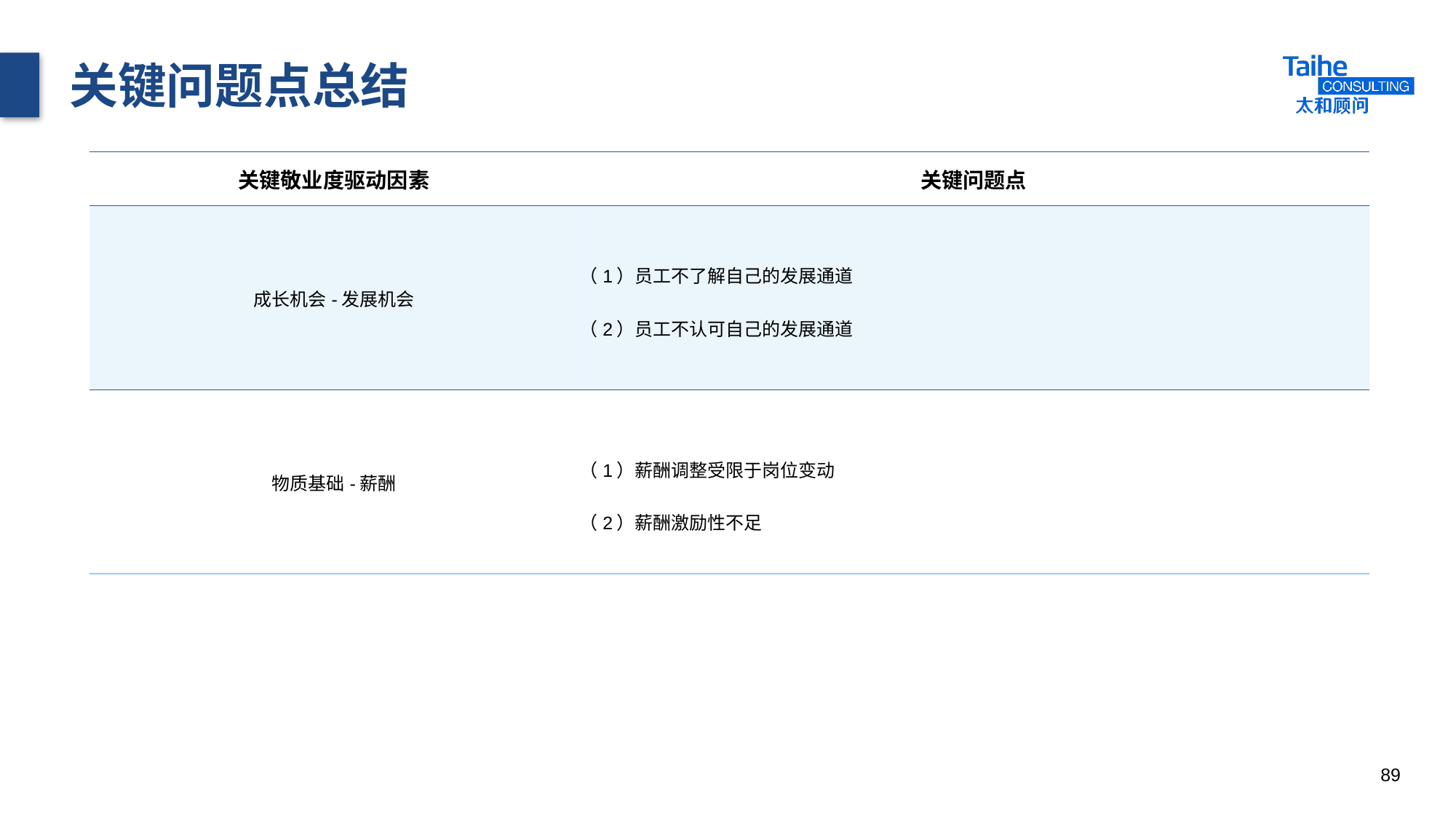

# 关键问题点总结
| 关键敬业度驱动因素 | 关键问题点 |
| --- | --- |
| 成长机会-发展机会 | （1）员工不了解自己的发展通道 （2）员工不认可自己的发展通道 |
| 物质基础-薪酬 | （1）薪酬调整受限于岗位变动 （2）薪酬激励性不足 |
89